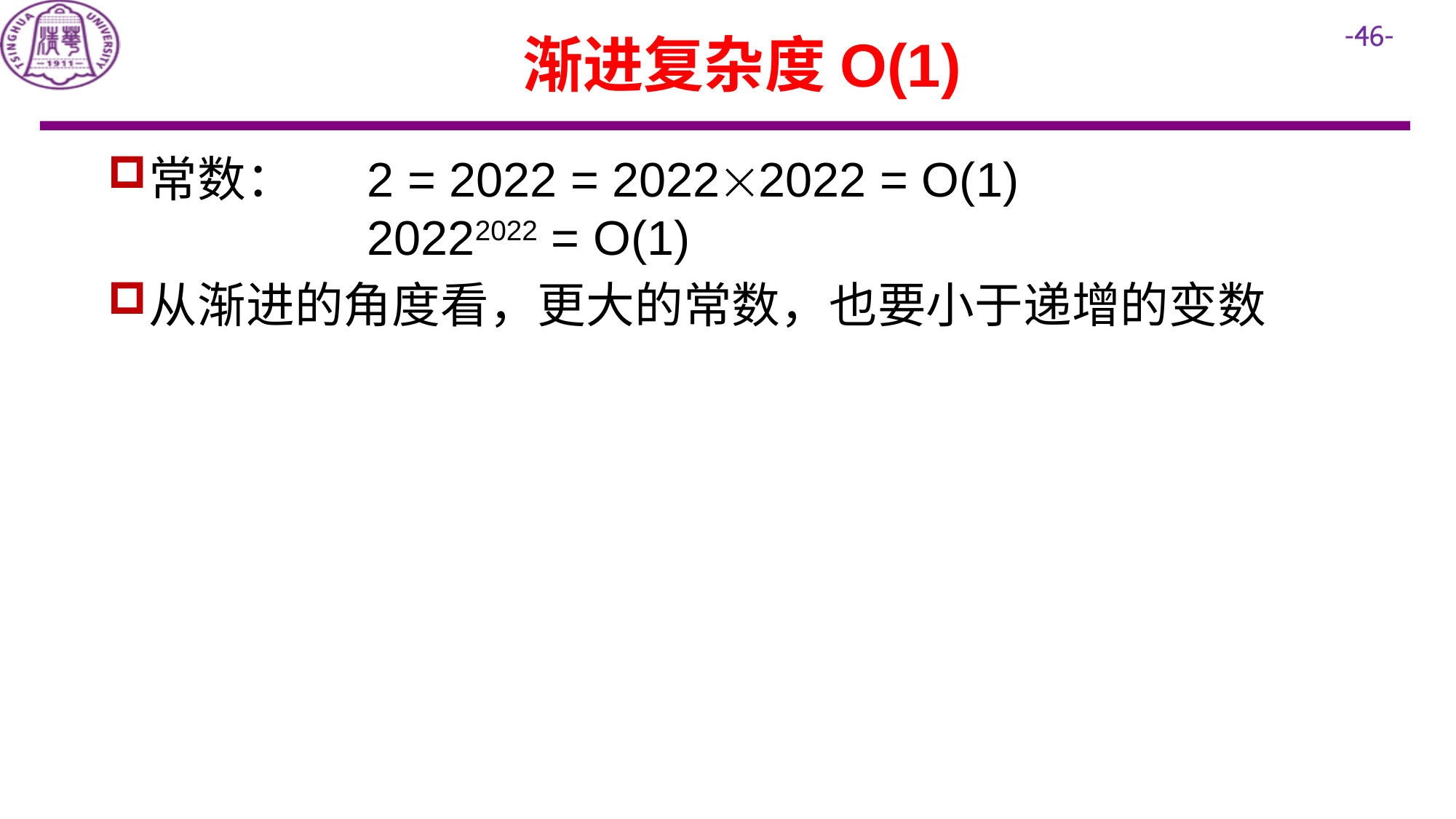

# 渐进复杂度O(1)
常数：	2 = 2022 = 2022×2022 = O(1)
		20222022 = O(1)
从渐进的角度看，更大的常数，也要小于递增的变数